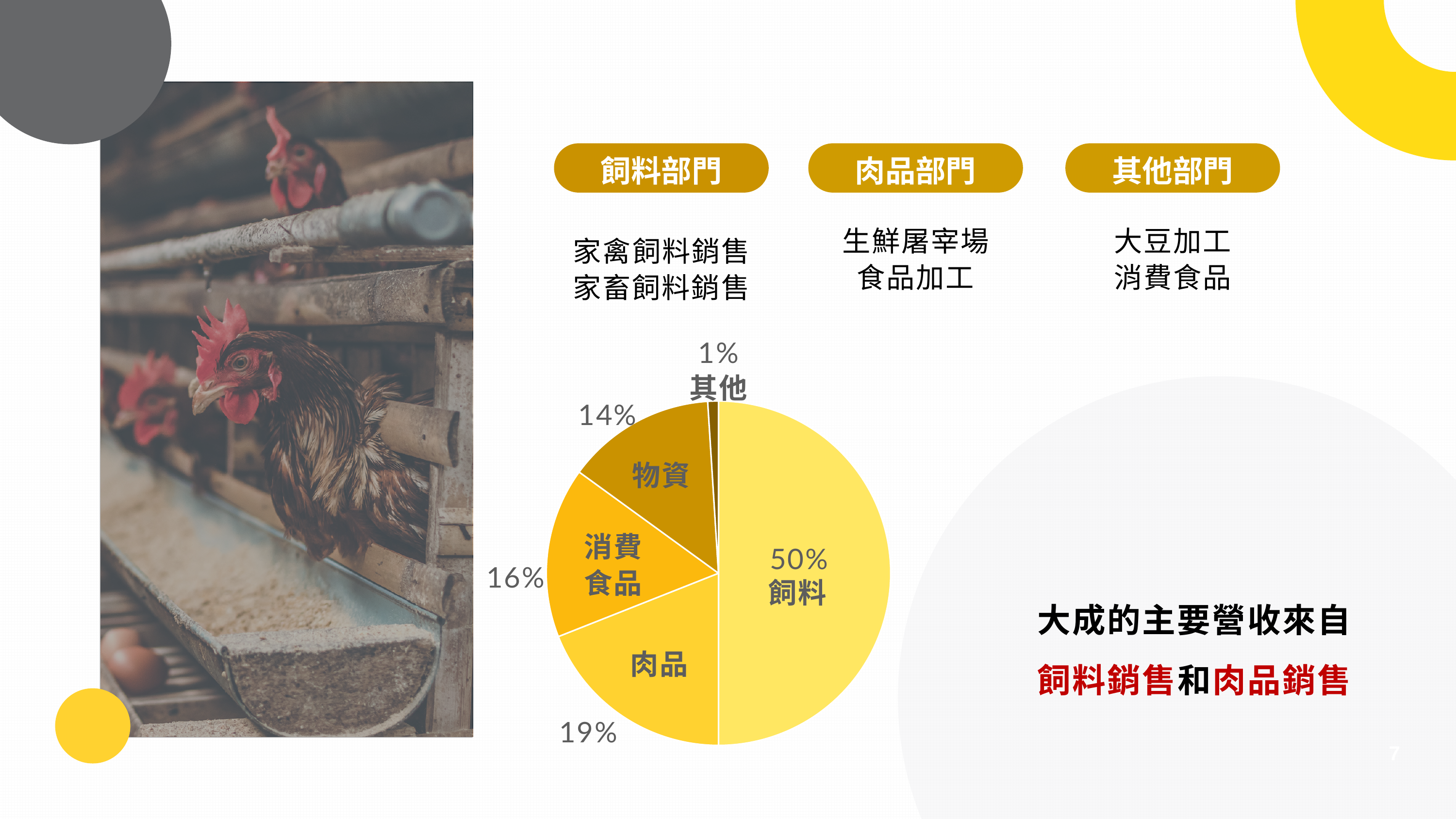

飼料部門
家禽飼料銷售
家畜飼料銷售

肉品部門
生鮮屠宰場
食品加工

其他部門
大豆加工
消費食品
1%
其他
14%
物資
消費
食品
50%
16%
飼料
肉品
19%

### Chart

| Category | 銷售 |
|---|---|
| 飼料 | 50.0 |
| 肉品 | 19.0 |
| 消費食品 | 16.0 |
| 物資 | 14.0 |
| 其他 | 1.0 |
大成的主要營收來自
飼料銷售和肉品銷售

7